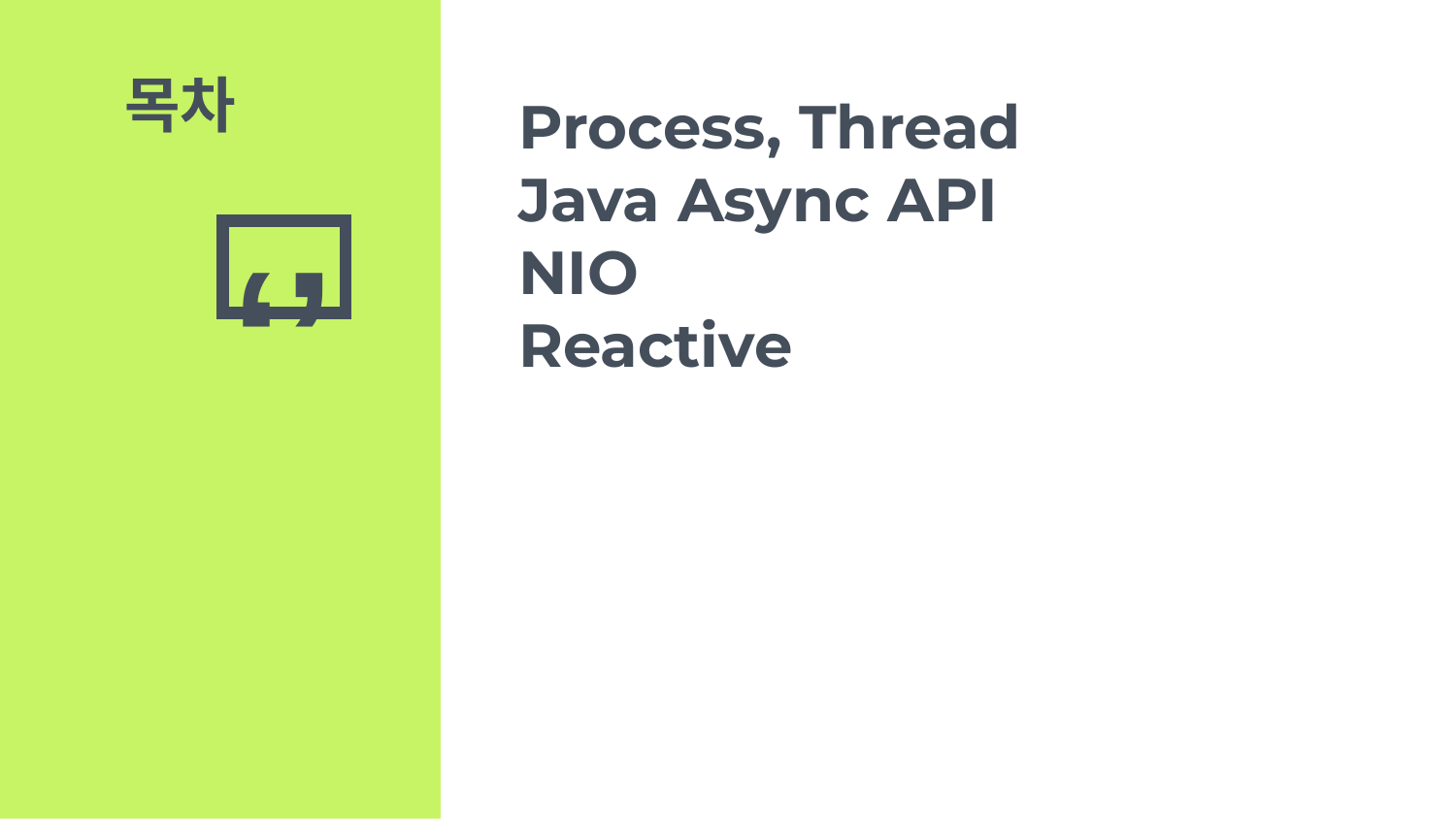

Process, Thread
Java Async API
NIO
Reactive

목차